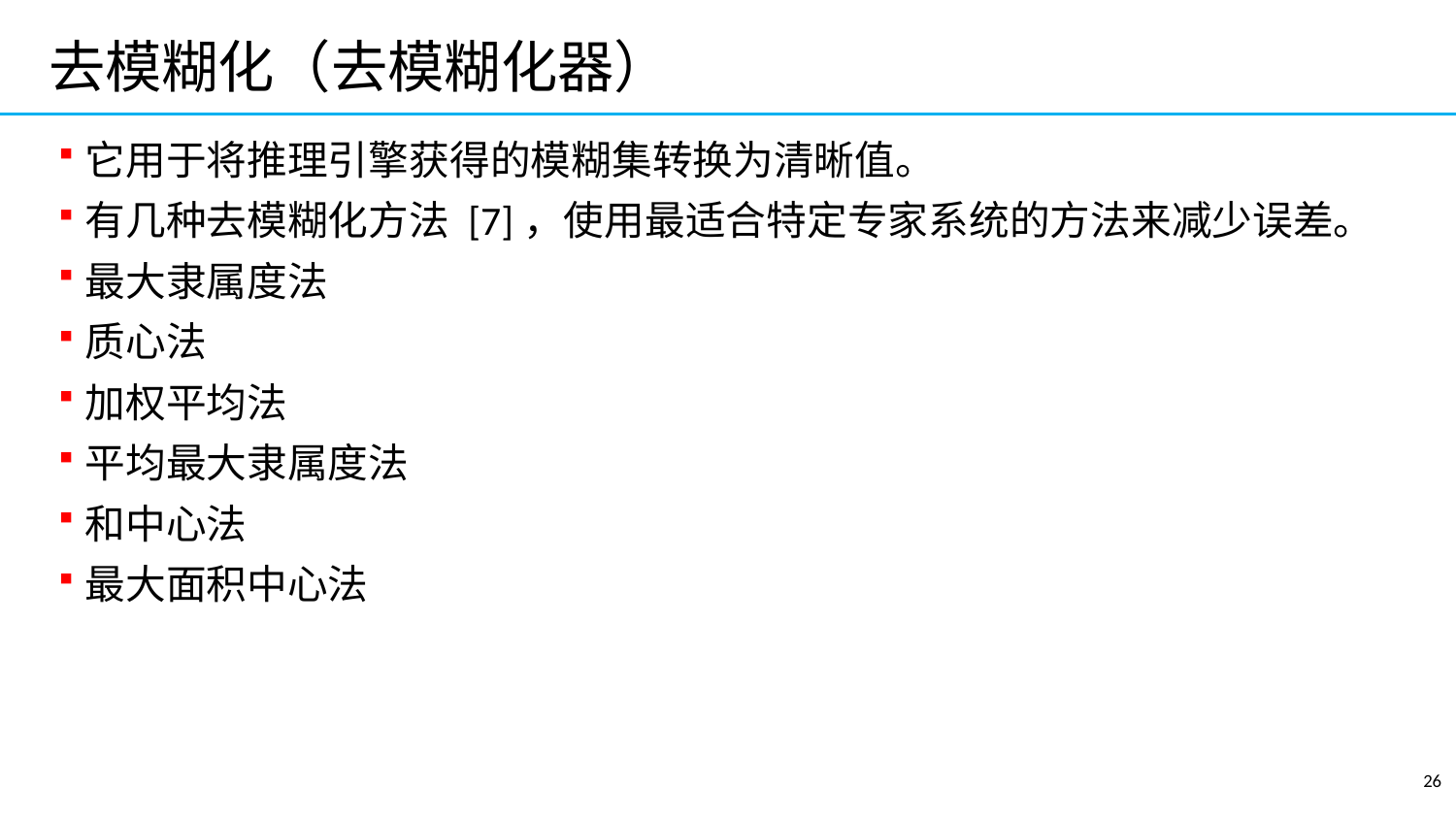

# 去模糊化（去模糊化器）

它用于将推理引擎获得的模糊集转换为清晰值。
有几种去模糊化方法 [7]，使用最适合特定专家系统的方法来减少误差。
最大隶属度法
质心法
加权平均法
平均最大隶属度法
和中心法
最大面积中心法
26